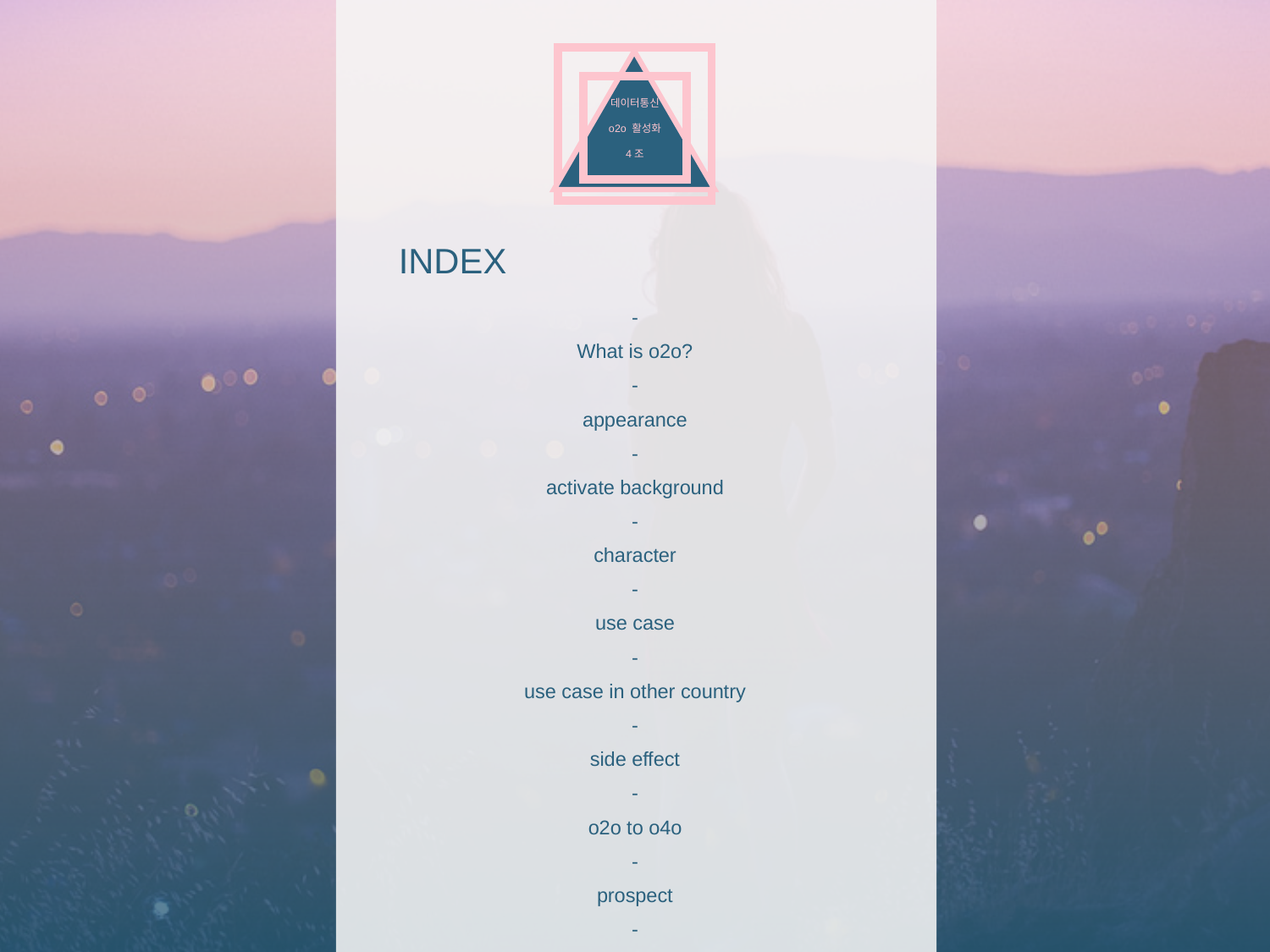

# 데이터통신 o2o 활성화 4조
INDEX
-
What is o2o?
-
appearance
-
activate background
-
character
-
use case
-
use case in other country
-
side effect
-
o2o to o4o
-
prospect
-